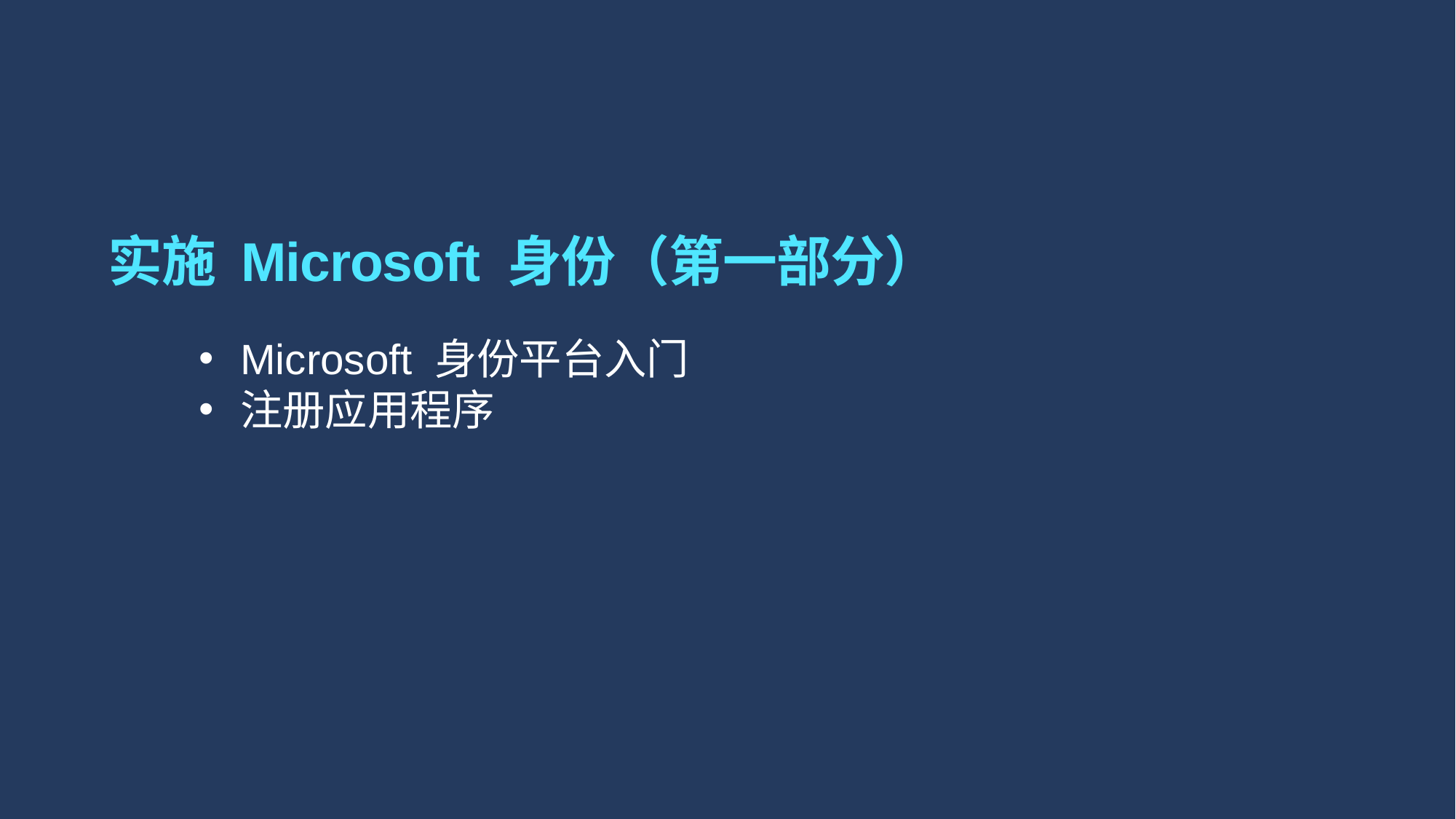

# 实施 Microsoft 身份（第一部分）
Microsoft 身份平台入门
注册应用程序